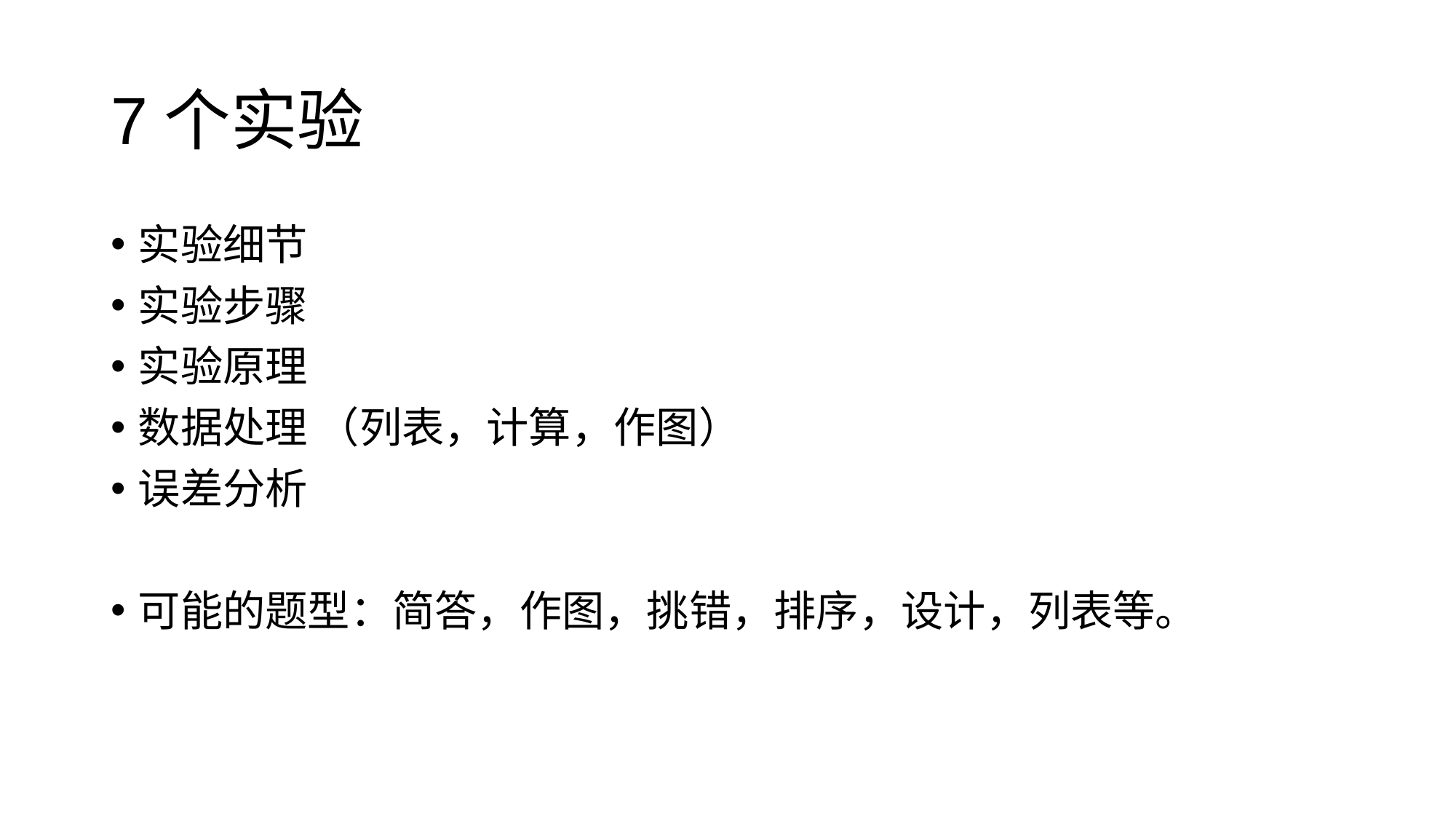

# 7个实验
实验细节
实验步骤
实验原理
数据处理 （列表，计算，作图）
误差分析

可能的题型：简答，作图，挑错，排序，设计，列表等。